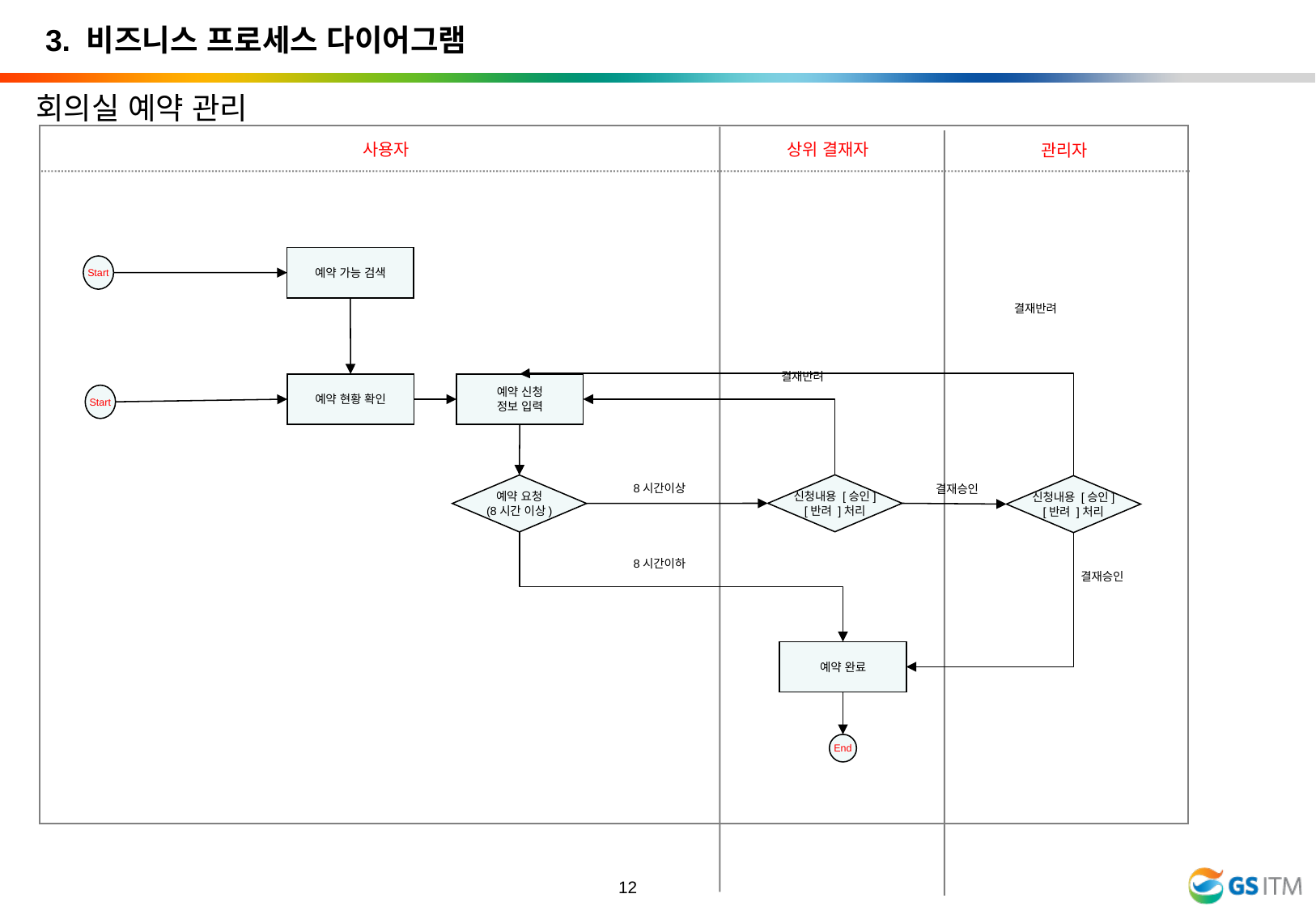

3. 비즈니스 프로세스 다이어그램
회의실 예약 관리

사용자
상위 결재자

관리자

예약 가능 검색
Start
결재반려
결재반려
예약 현황 확인
예약 신청
정보 입력
Start
신청내용 [승인]
[반려 ]처리
예약 요청
(8시간 이상)
8시간이상
결재승인
신청내용 [승인]
[반려 ]처리
8시간이하
결재승인
예약 완료
End